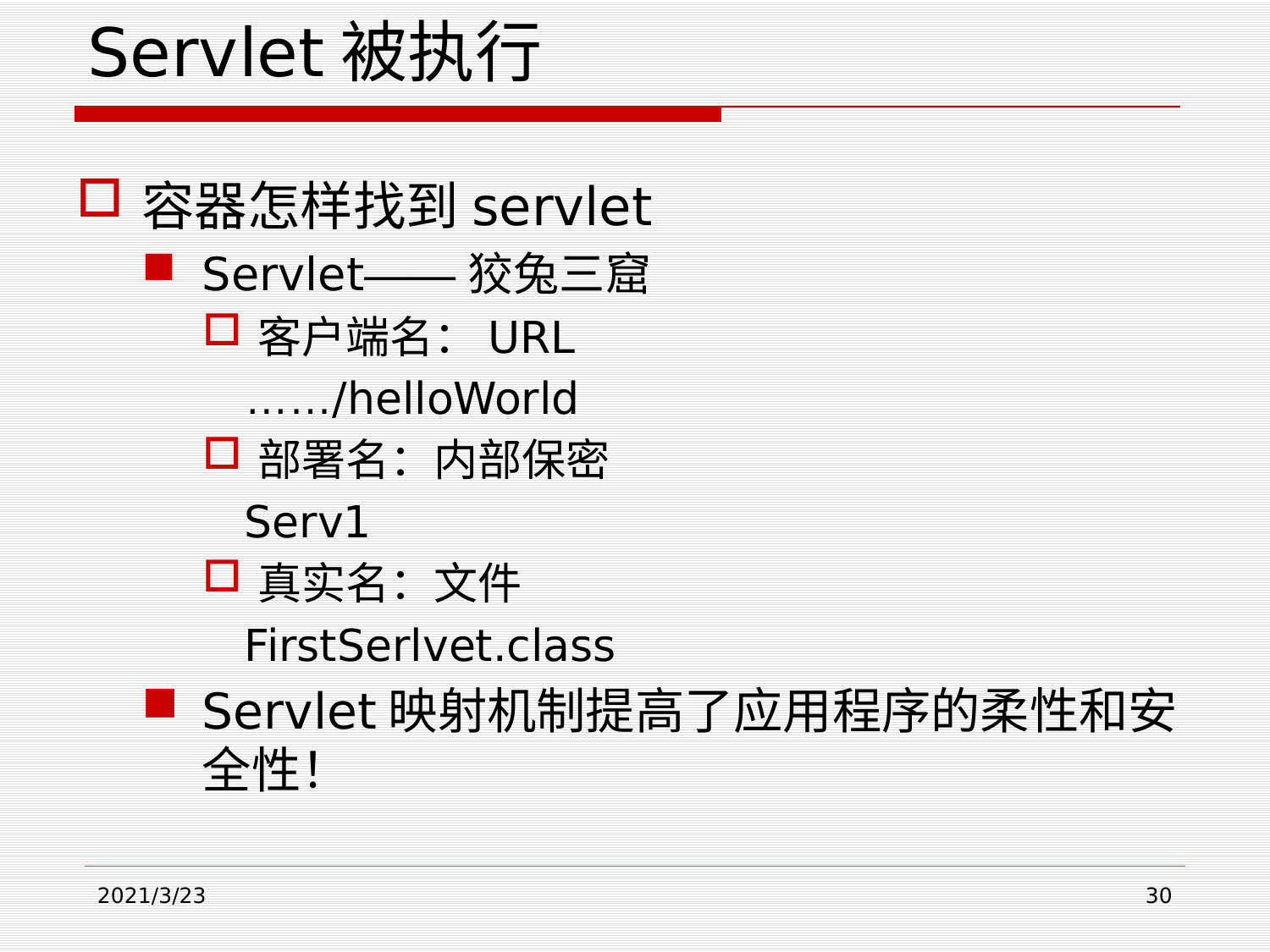

Servlet被执行
容器怎样找到servlet
Servlet——狡兔三窟
客户端名：URL
   ……/helloWorld
部署名：内部保密
   Serv1
真实名：文件
   FirstSerlvet.class
Servlet映射机制提高了应用程序的柔性和安全性！
2021/3/23
30